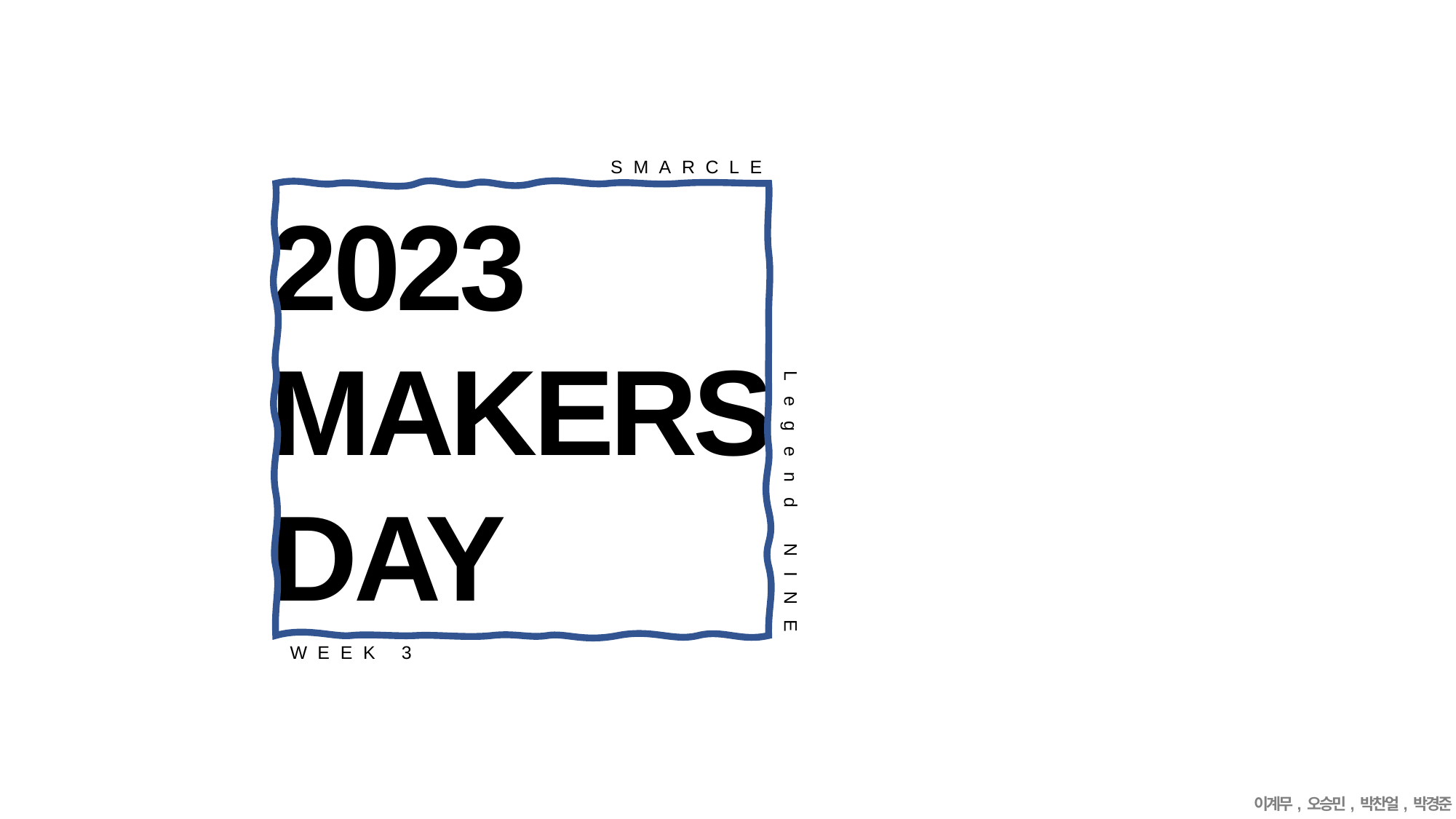

SMARCLE
2023
MAKERS
DAY

Legend NINE
WEEK 3
이계무, 오승민, 박찬얼, 박경준